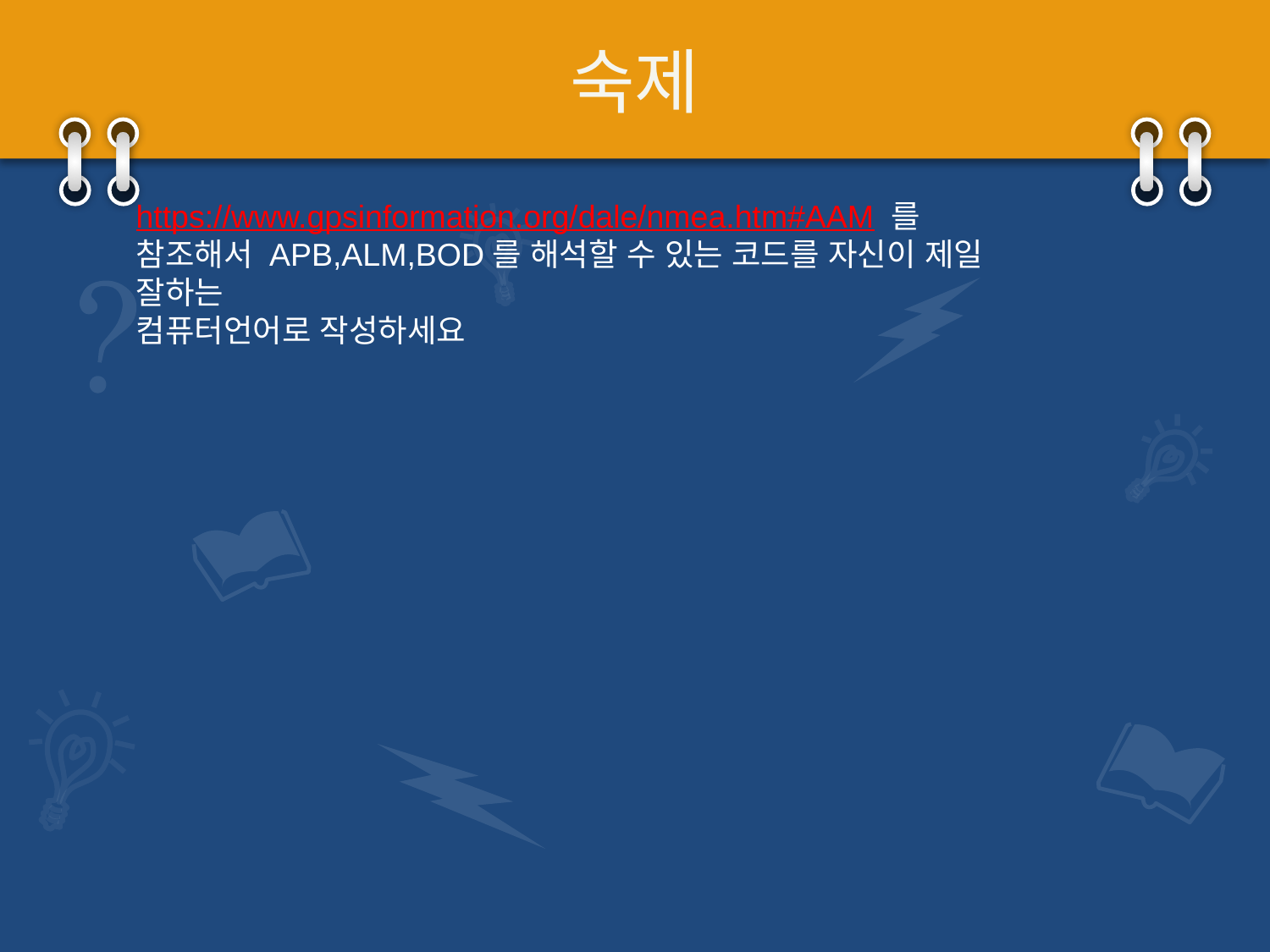

# 숙제
https://www.gpsinformation.org/dale/nmea.htm#AAM 를 참조해서 APB,ALM,BOD를 해석할 수 있는 코드를 자신이 제일 잘하는
컴퓨터언어로 작성하세요